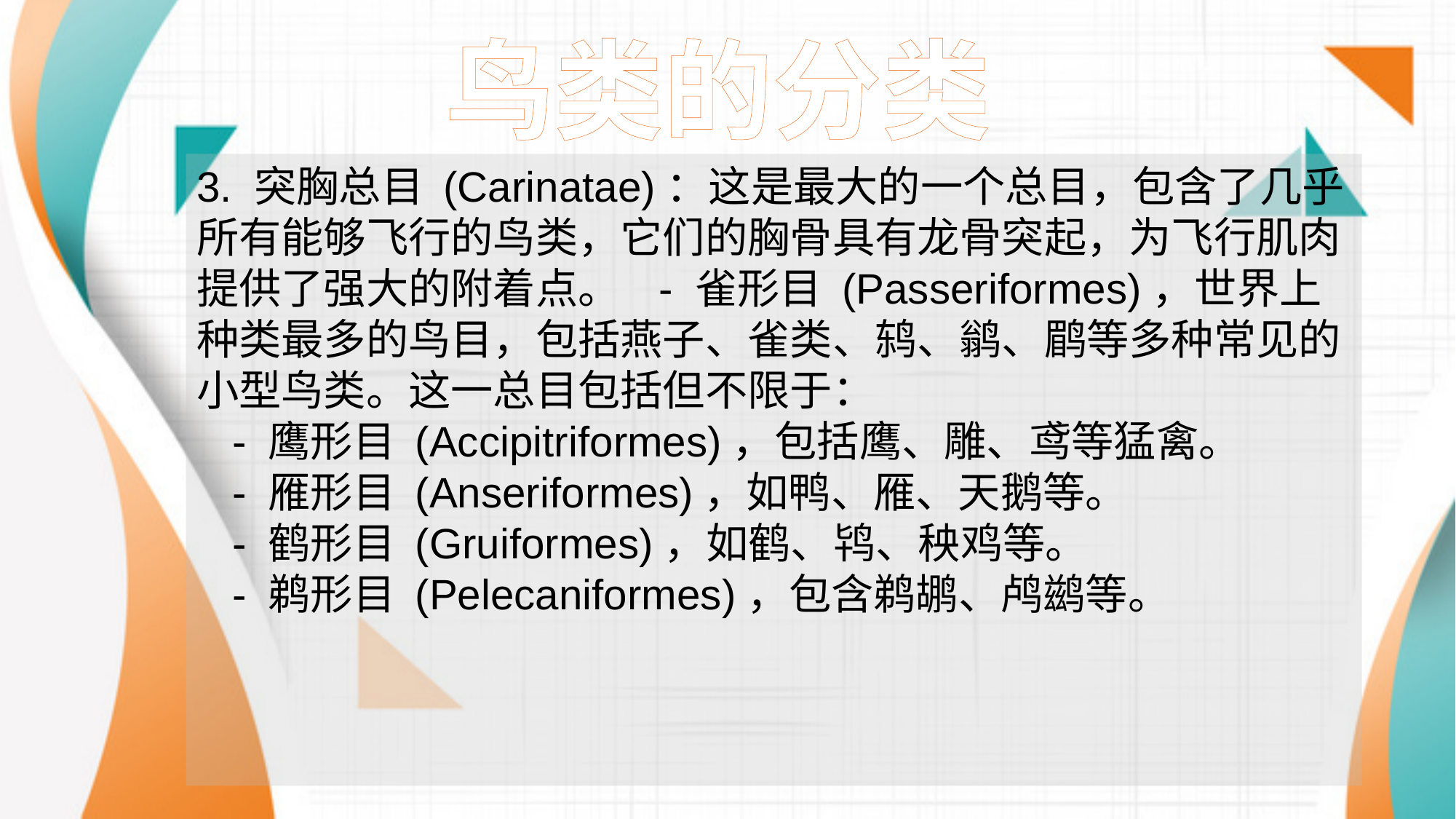

鸟类的分类
3. 突胸总目 (Carinatae)：这是最大的一个总目，包含了几乎所有能够飞行的鸟类，它们的胸骨具有龙骨突起，为飞行肌肉提供了强大的附着点。   - 雀形目 (Passeriformes)，世界上种类最多的鸟目，包括燕子、雀类、鸫、鹟、鹛等多种常见的小型鸟类。这一总目包括但不限于：
   - 鹰形目 (Accipitriformes)，包括鹰、雕、鸢等猛禽。
   - 雁形目 (Anseriformes)，如鸭、雁、天鹅等。
   - 鹤形目 (Gruiformes)，如鹤、鸨、秧鸡等。
   - 鹈形目 (Pelecaniformes)，包含鹈鹕、鸬鹚等。